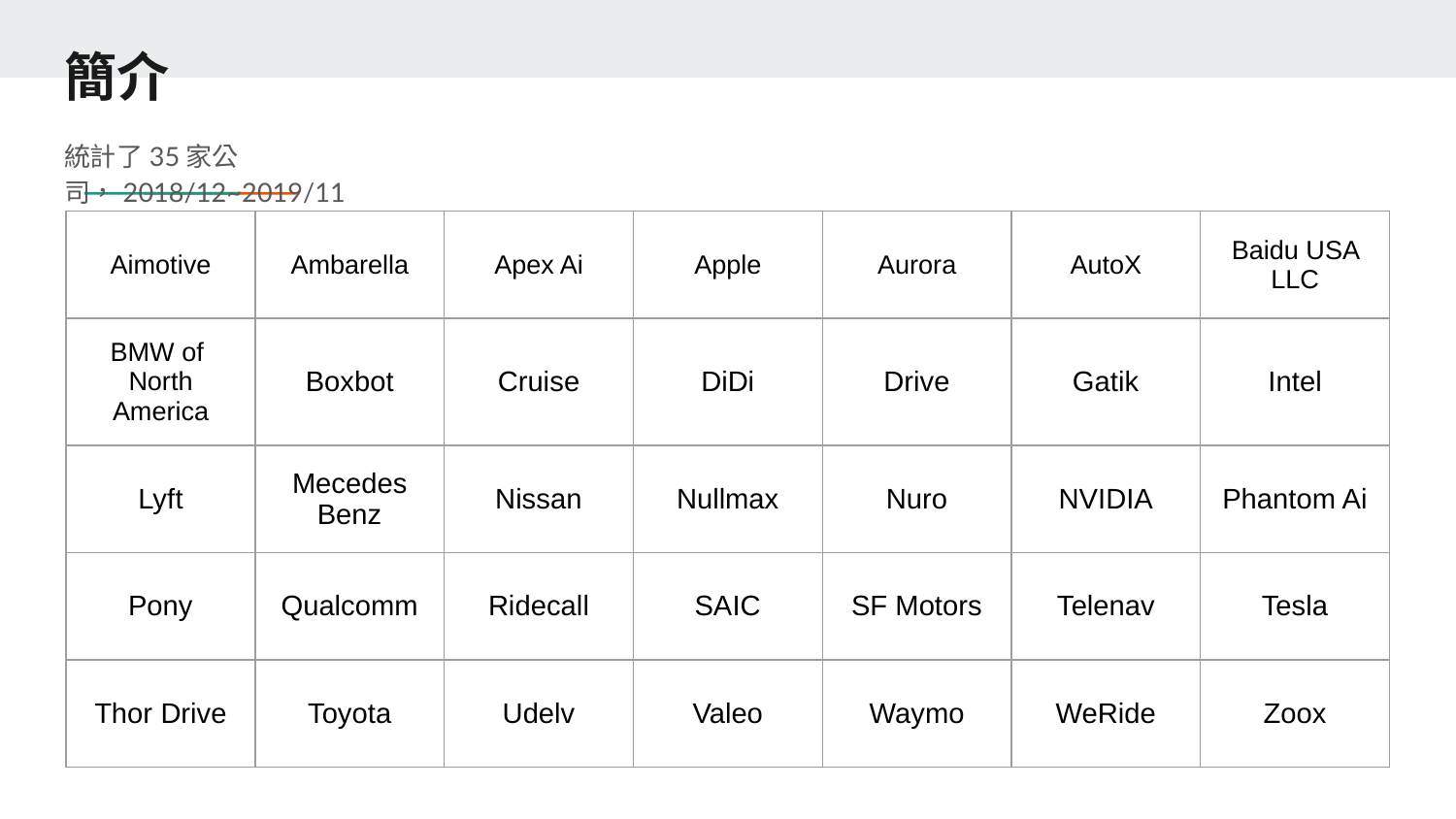

# 簡介
統計了35家公司，2018/12~2019/11

| Aimotive | Ambarella | Apex Ai | Apple | Aurora | AutoX | Baidu USA LLC |
| --- | --- | --- | --- | --- | --- | --- |
| BMW of North America | Boxbot | Cruise | DiDi | Drive | Gatik | Intel |
| Lyft | Mecedes Benz | Nissan | Nullmax | Nuro | NVIDIA | Phantom Ai |
| Pony | Qualcomm | Ridecall | SAIC | SF Motors | Telenav | Tesla |
| Thor Drive | Toyota | Udelv | Valeo | Waymo | WeRide | Zoox |